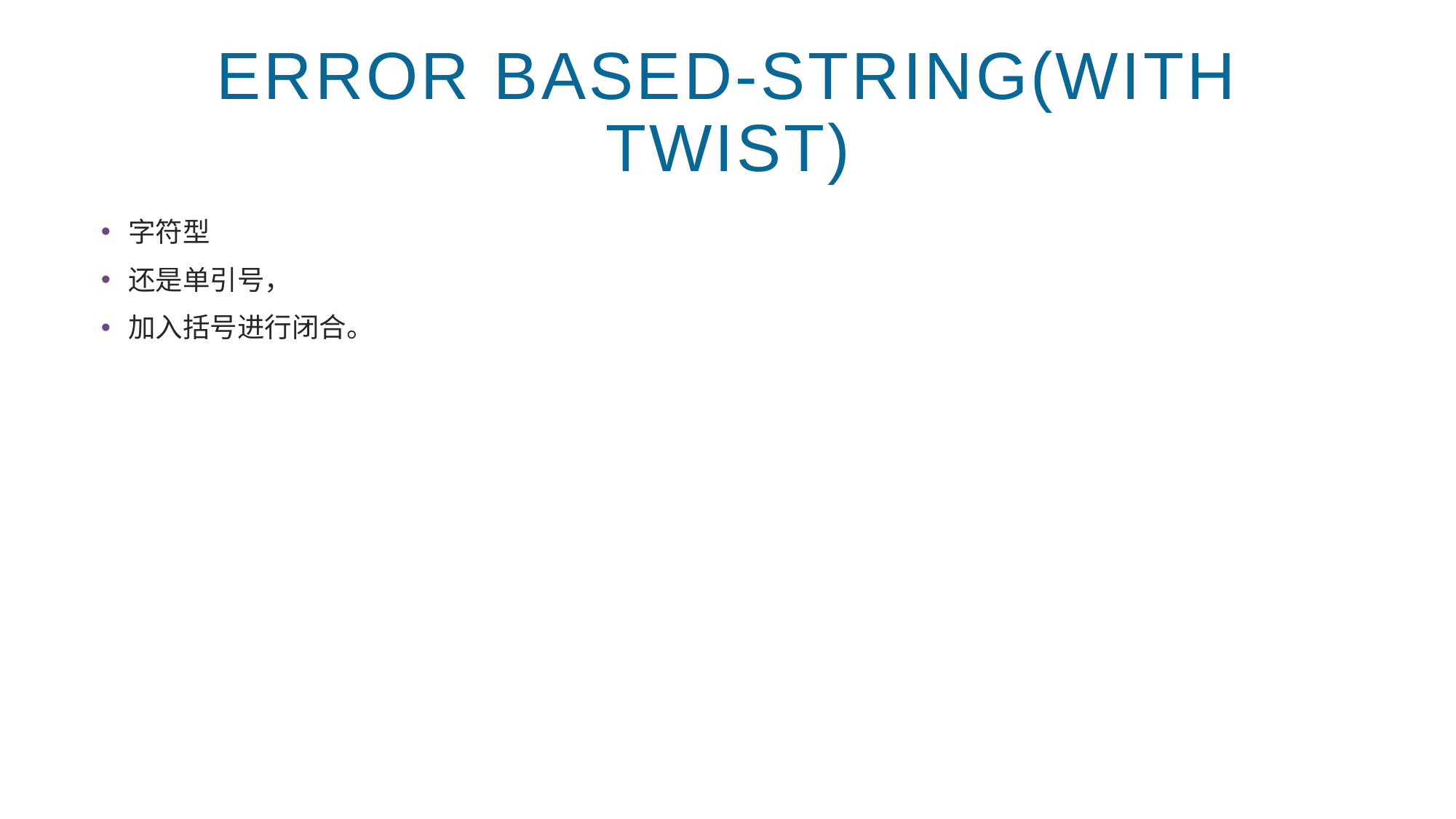

# Error Based-string(with Twist)
字符型
还是单引号，
加入括号进行闭合。